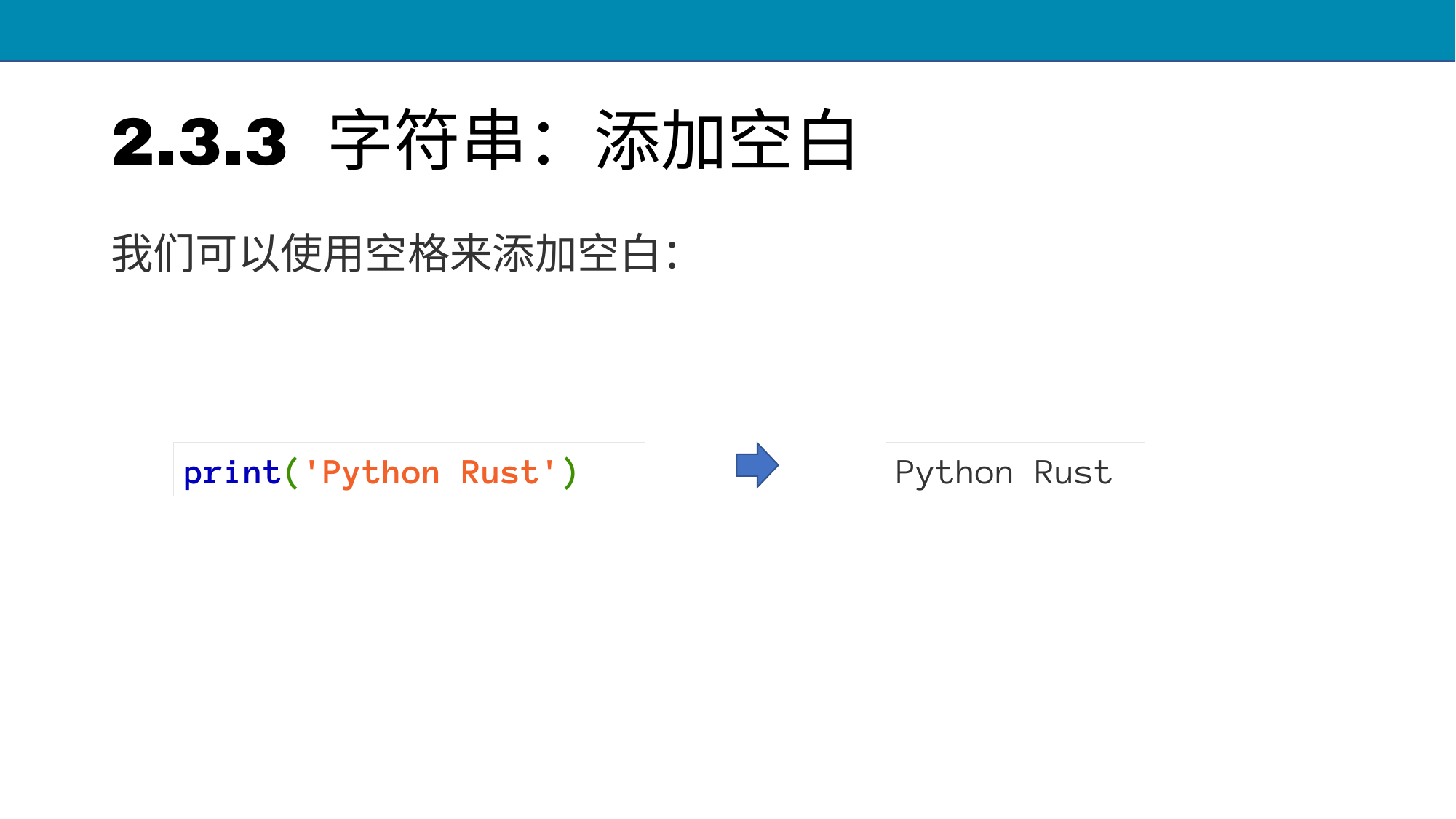

# 2.3.3 字符串：添加空白
我们可以使用空格来添加空白：

print('Python Rust')
Python Rust